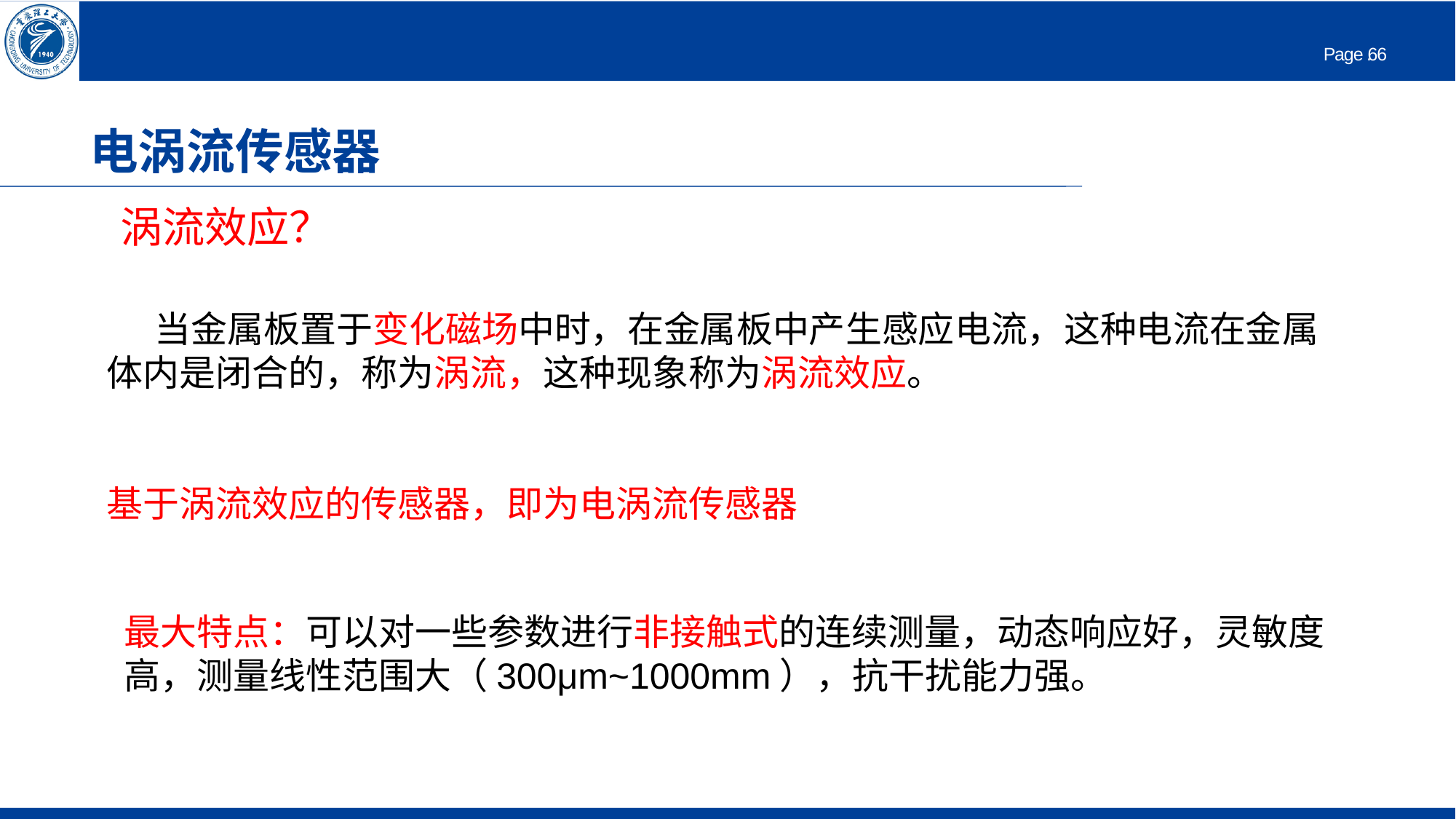

# 电涡流传感器
涡流效应？

      当金属板置于变化磁场中时，在金属板中产生感应电流，这种电流在金属体内是闭合的，称为涡流，这种现象称为涡流效应。

基于涡流效应的传感器，即为电涡流传感器

最大特点：可以对一些参数进行非接触式的连续测量，动态响应好，灵敏度高，测量线性范围大（300μm~1000mm），抗干扰能力强。